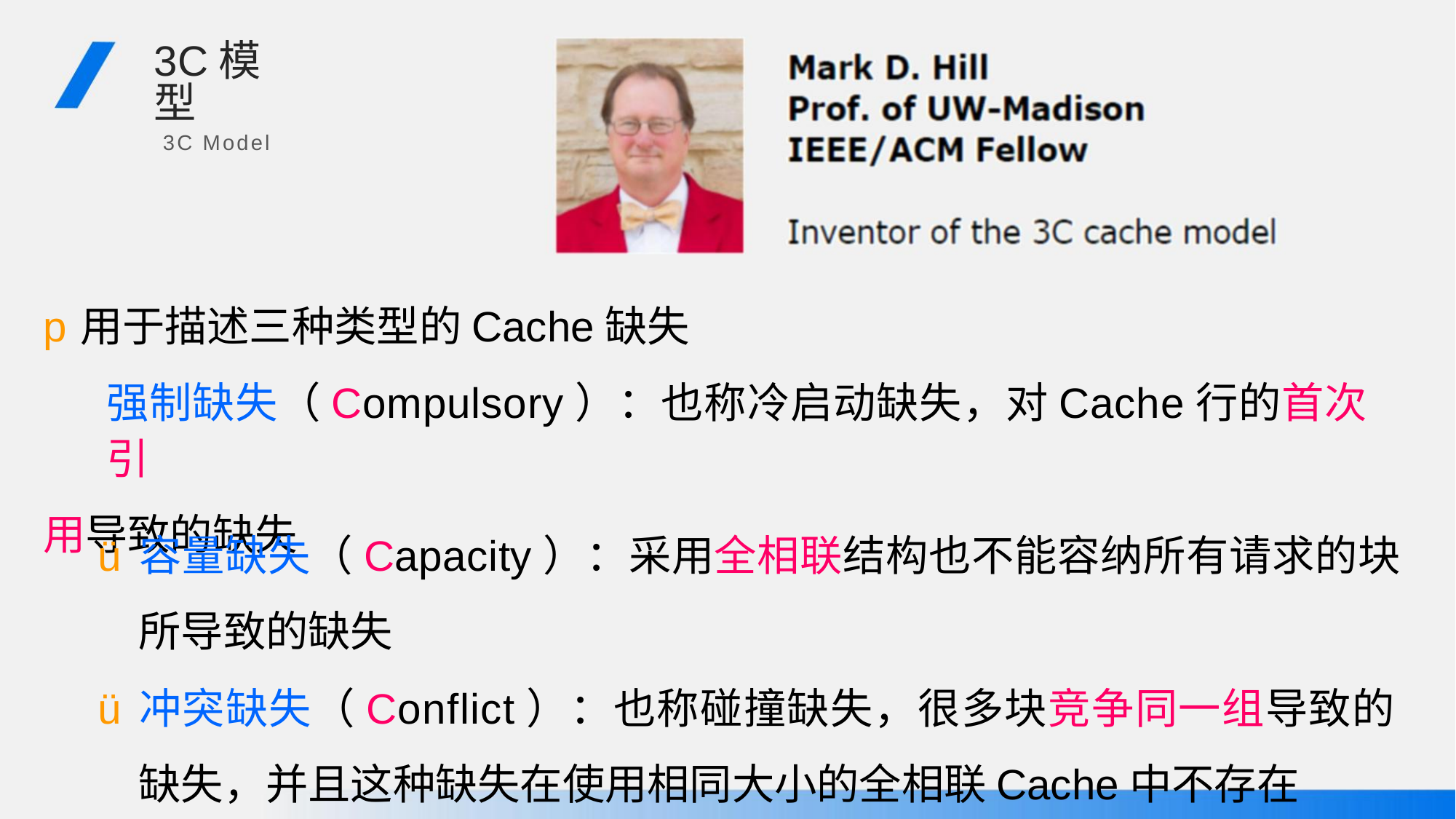

3C模型
3C Model
p用于描述三种类型的Cache缺失
强制缺失（Compulsory）：也称冷启动缺失，对Cache行的首次引
用导致的缺失
ü容量缺失（Capacity）：采用全相联结构也不能容纳所有请求的块
所导致的缺失
ü冲突缺失（Conflict）：也称碰撞缺失，很多块竞争同一组导致的
缺失，并且这种缺失在使用相同大小的全相联Cache中不存在